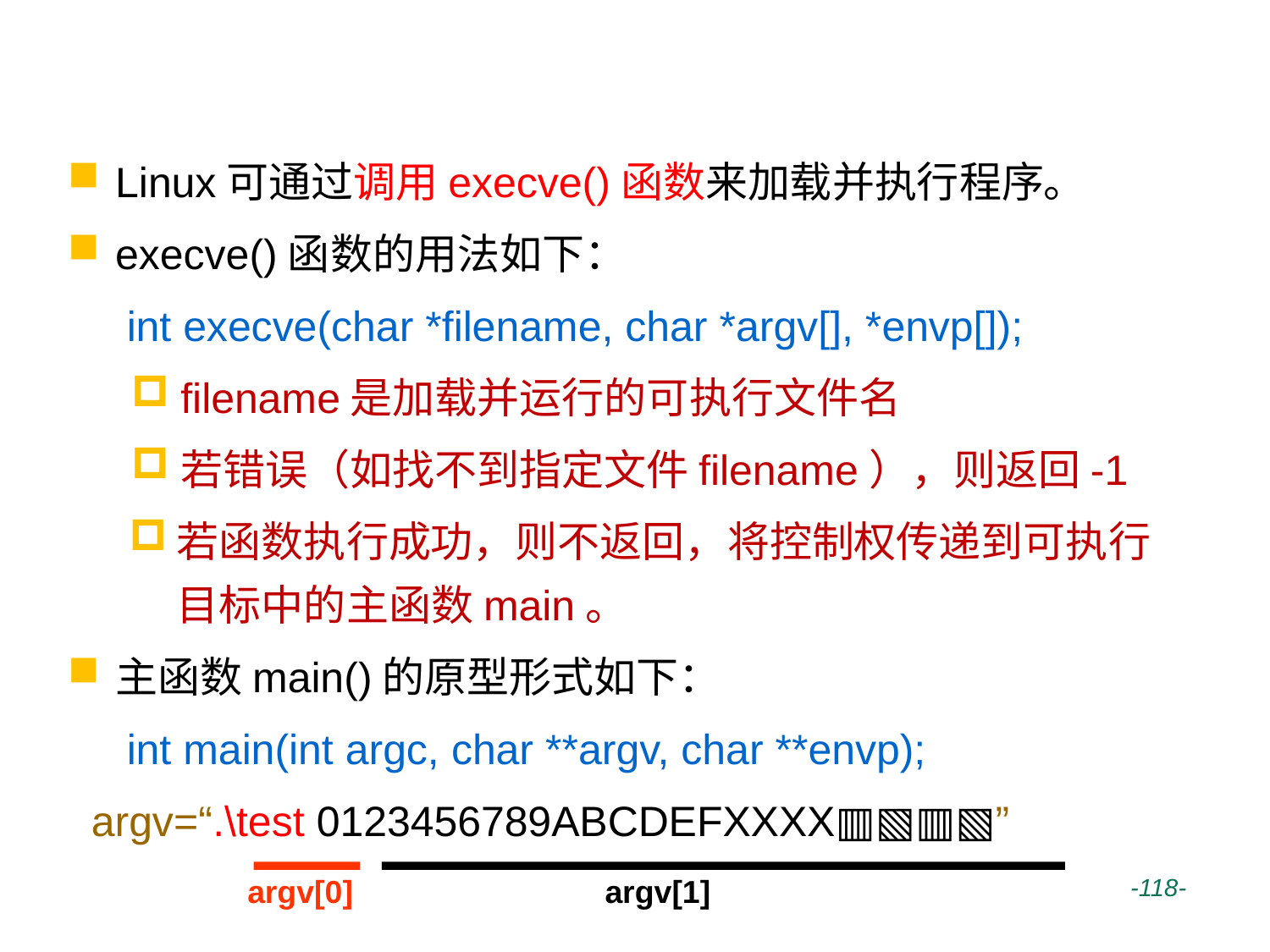

# 程序的加载和运行
Linux可通过调用execve()函数来加载并执行程序。
execve()函数的用法如下：
     int execve(char *filename, char *argv[], *envp[]);
filename是加载并运行的可执行文件名
若错误（如找不到指定文件filename），则返回-1
若函数执行成功，则不返回，将控制权传递到可执行目标中的主函数main。
主函数main()的原型形式如下：
     int main(int argc, char **argv, char **envp);
  argv=“.\test 0123456789ABCDEFXXXX▥▧▥▧”
argv[0]

argv[1]
 -118-